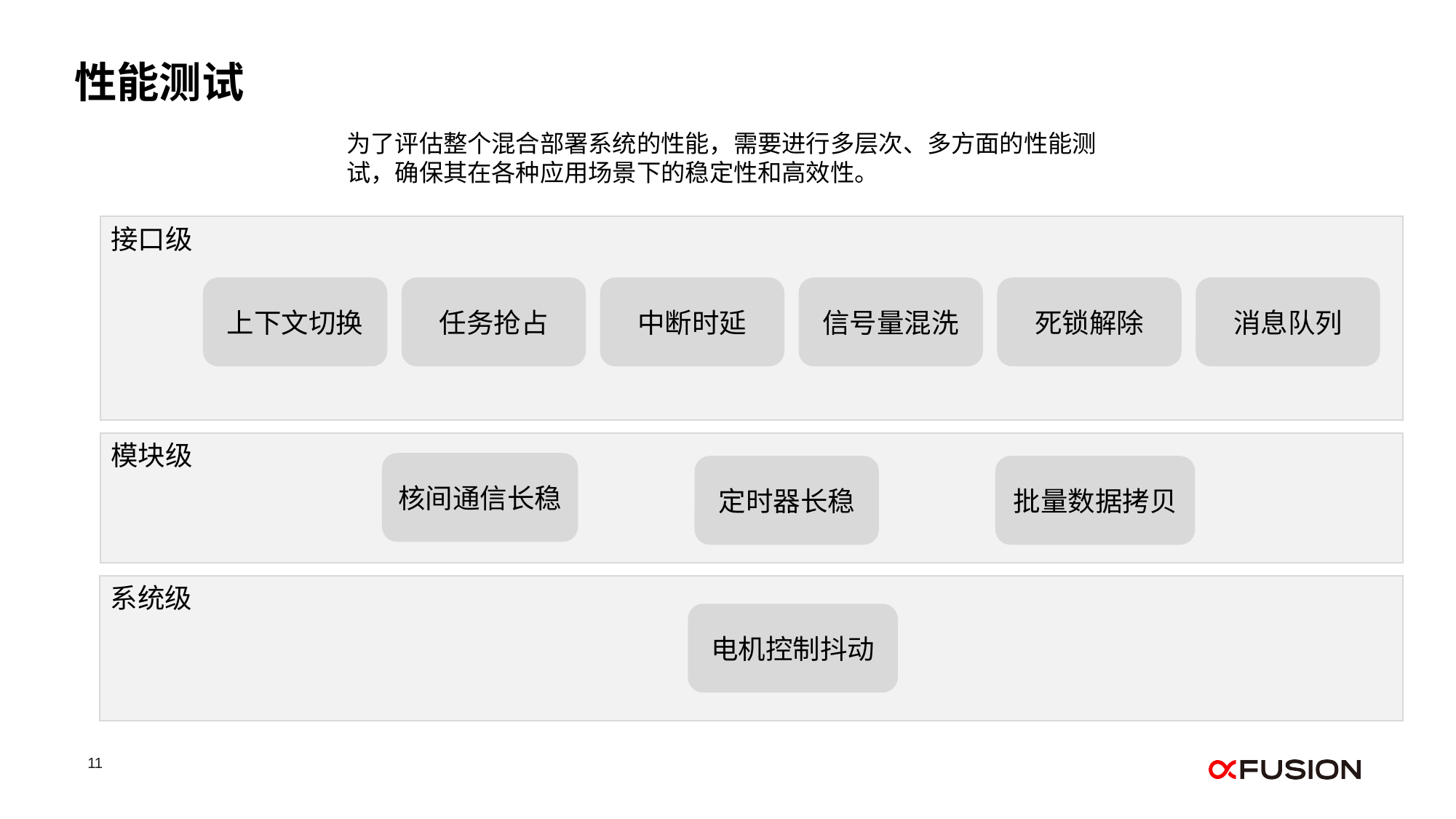

性能测试
为了评估整个混合部署系统的性能，需要进行多层次、多方面的性能测试，确保其在各种应用场景下的稳定性和高效性。
接口级
上下文切换
任务抢占
中断时延
信号量混洗
死锁解除
消息队列
模块级
核间通信长稳
定时器长稳
批量数据拷贝
系统级
电机控制抖动